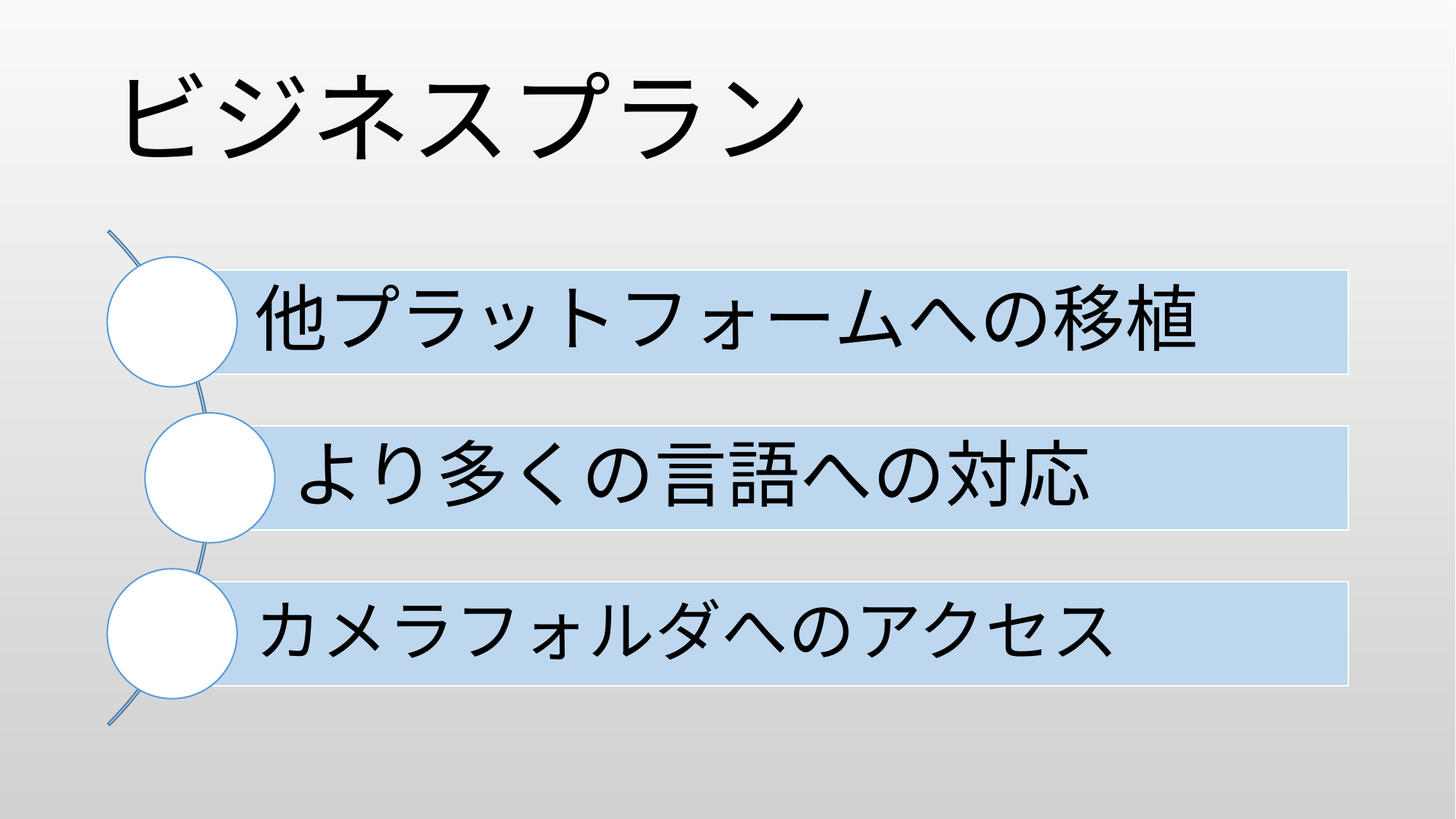

# ビジネスプラン
他プラットフォームへの移植
より多くの言語への対応
カメラフォルダへのアクセス